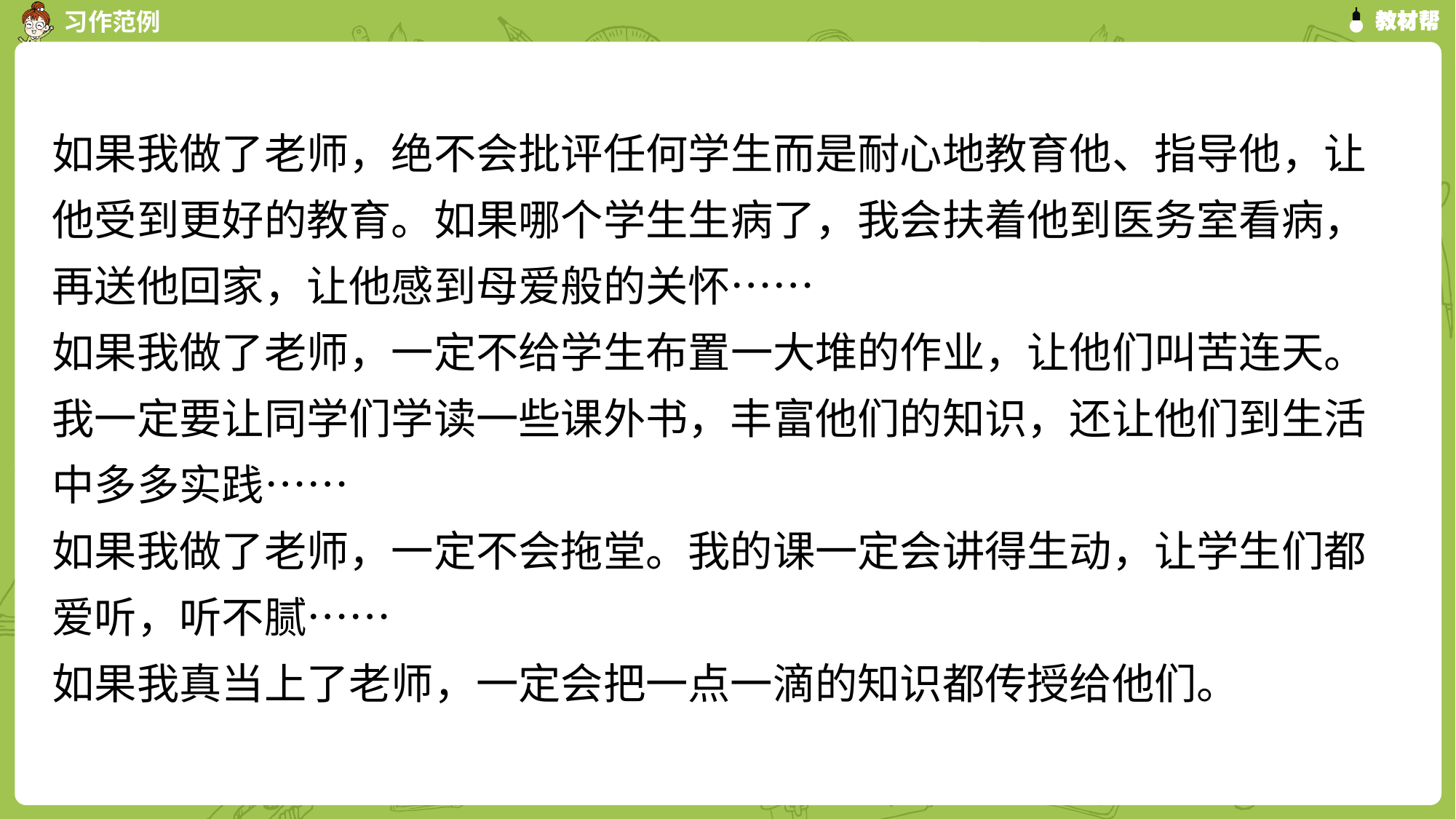

如果我做了老师，绝不会批评任何学生而是耐心地教育他、指导他，让他受到更好的教育。如果哪个学生生病了，我会扶着他到医务室看病，再送他回家，让他感到母爱般的关怀……
如果我做了老师，一定不给学生布置一大堆的作业，让他们叫苦连天。我一定要让同学们学读一些课外书，丰富他们的知识，还让他们到生活中多多实践……
如果我做了老师，一定不会拖堂。我的课一定会讲得生动，让学生们都爱听，听不腻……
如果我真当上了老师，一定会把一点一滴的知识都传授给他们。